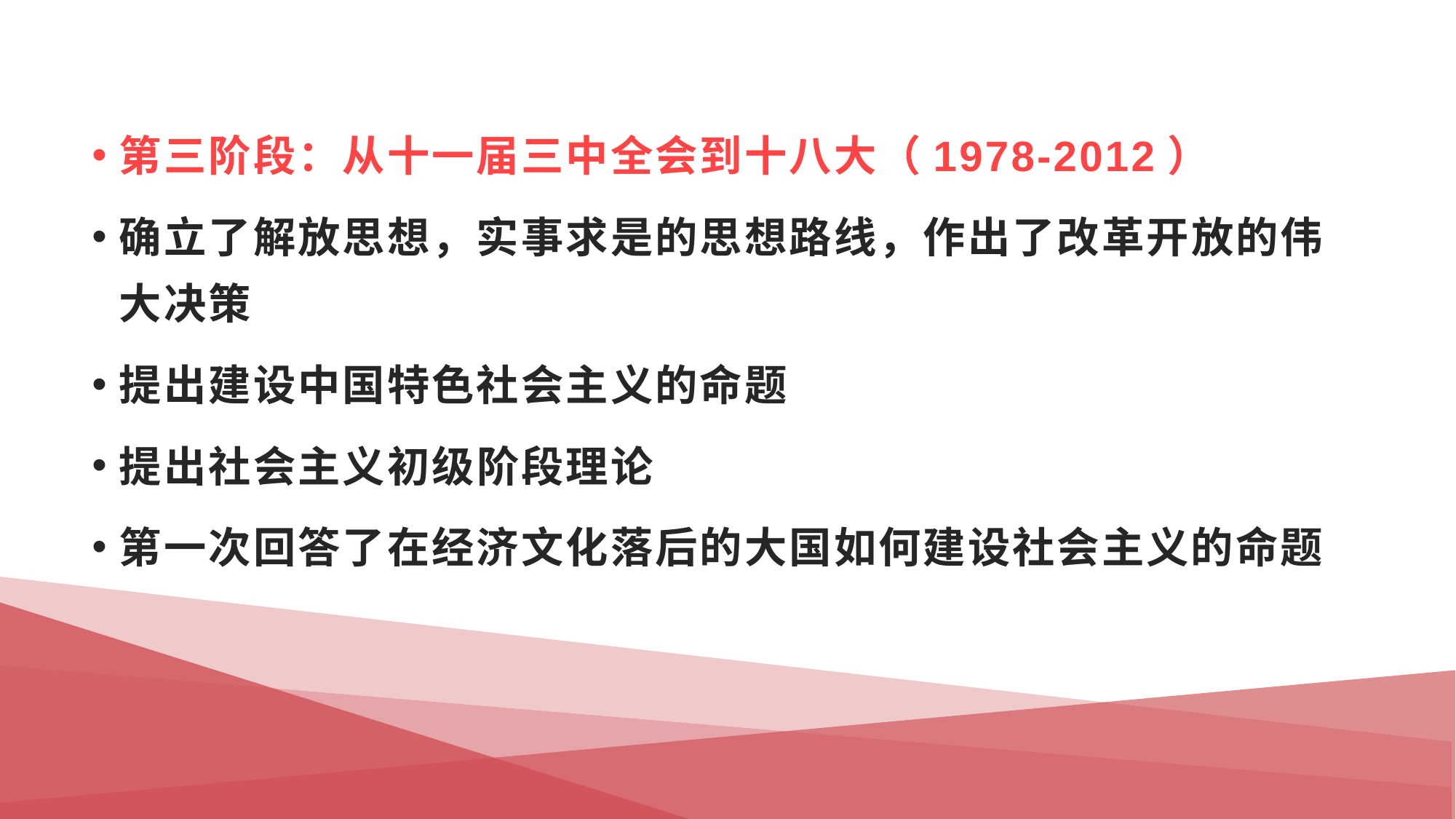

第三阶段：从十一届三中全会到十八大（1978-2012）
确立了解放思想，实事求是的思想路线，作出了改革开放的伟大决策
提出建设中国特色社会主义的命题
提出社会主义初级阶段理论
第一次回答了在经济文化落后的大国如何建设社会主义的命题